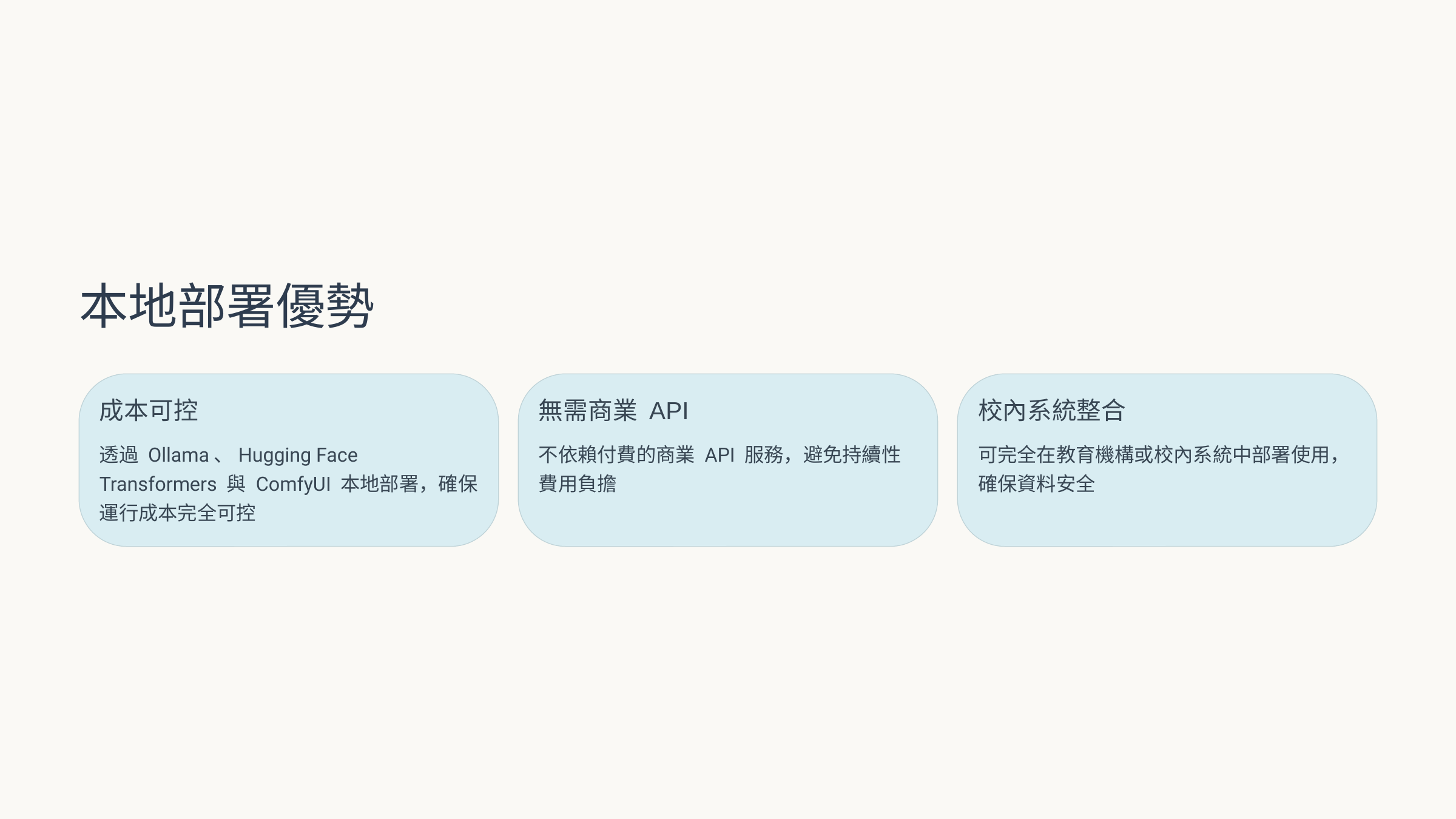

本地部署優勢

成本可控
無需商業 API
校內系統整合
透過 Ollama、Hugging Face Transformers 與 ComfyUI 本地部署，確保運行成本完全可控
不依賴付費的商業 API 服務，避免持續性費用負擔
可完全在教育機構或校內系統中部署使用，確保資料安全